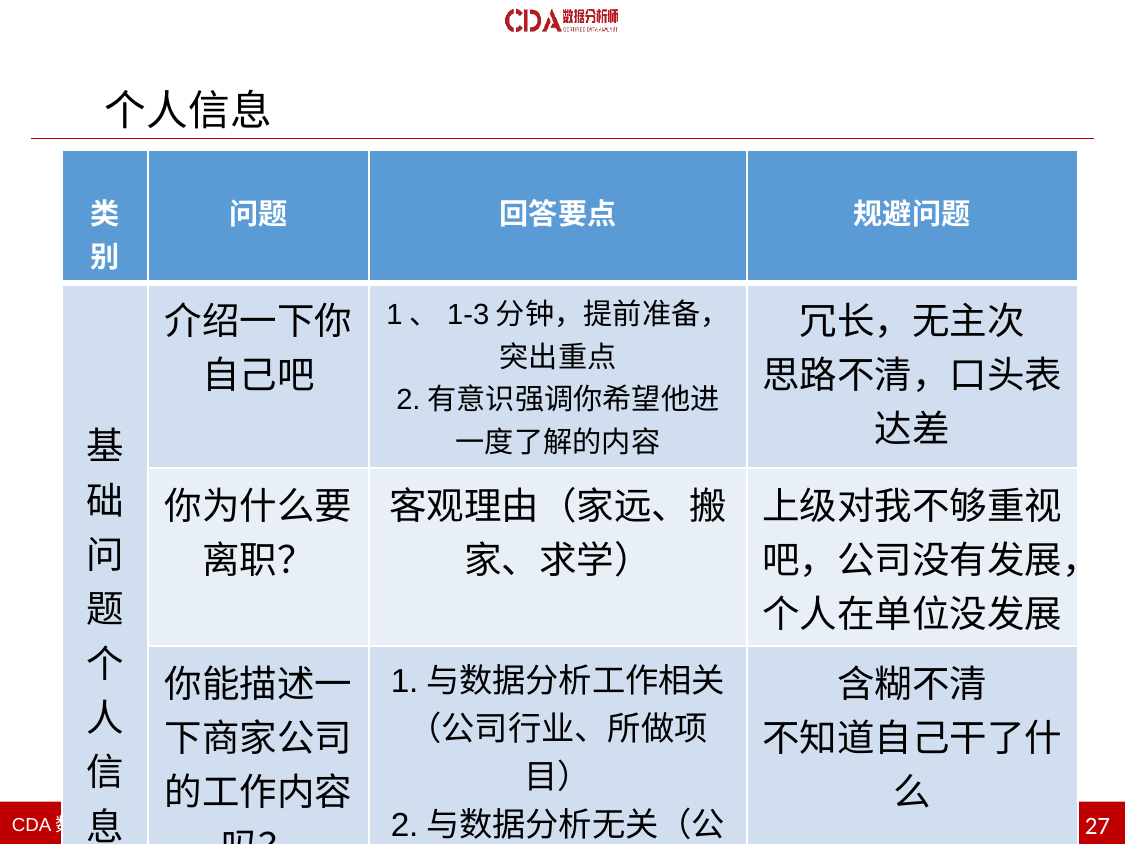

个人信息
| 类别 | 问题 | 回答要点 | 规避问题 |
| --- | --- | --- | --- |
| 基础问题 个人信息 | 介绍一下你自己吧 | 1、1-3分钟，提前准备，突出重点 2.有意识强调你希望他进一度了解的内容 | 冗长，无主次 思路不清，口头表达差 |
|  | 你为什么要离职？ | 客观理由（家远、搬家、求学） | 上级对我不够重视吧，公司没有发展，个人在单位没发展 |
|  | 你能描述一下商家公司的工作内容吗？ | 1.与数据分析工作相关（公司行业、所做项目） 2.与数据分析无关（公司行业，这段经历带给你的职业方面的进步） | 含糊不清 不知道自己干了什么 |
27